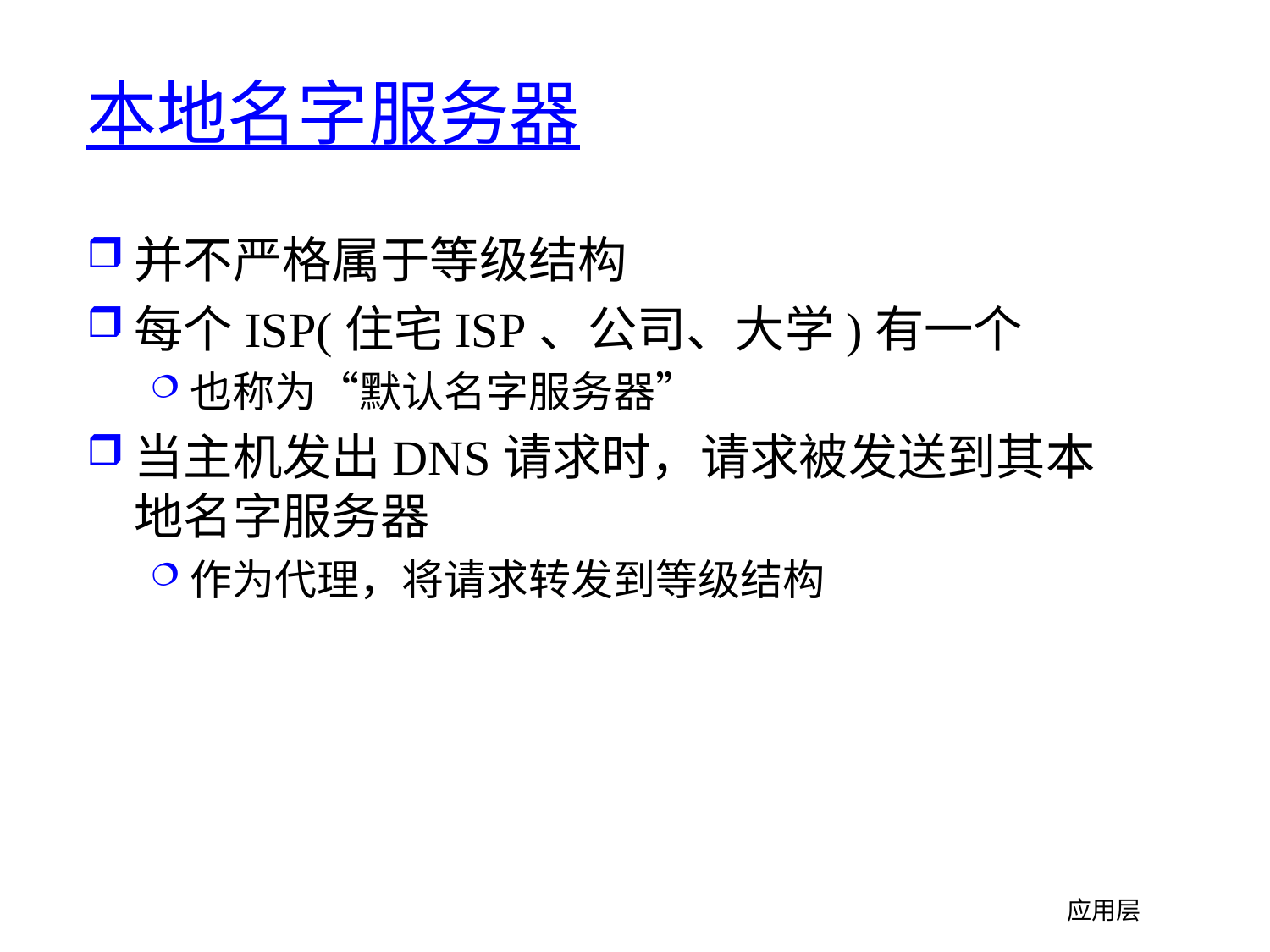

# 本地名字服务器
并不严格属于等级结构
每个ISP(住宅ISP、公司、大学)有一个
也称为“默认名字服务器”
当主机发出DNS请求时，请求被发送到其本地名字服务器
作为代理，将请求转发到等级结构
应用层
75